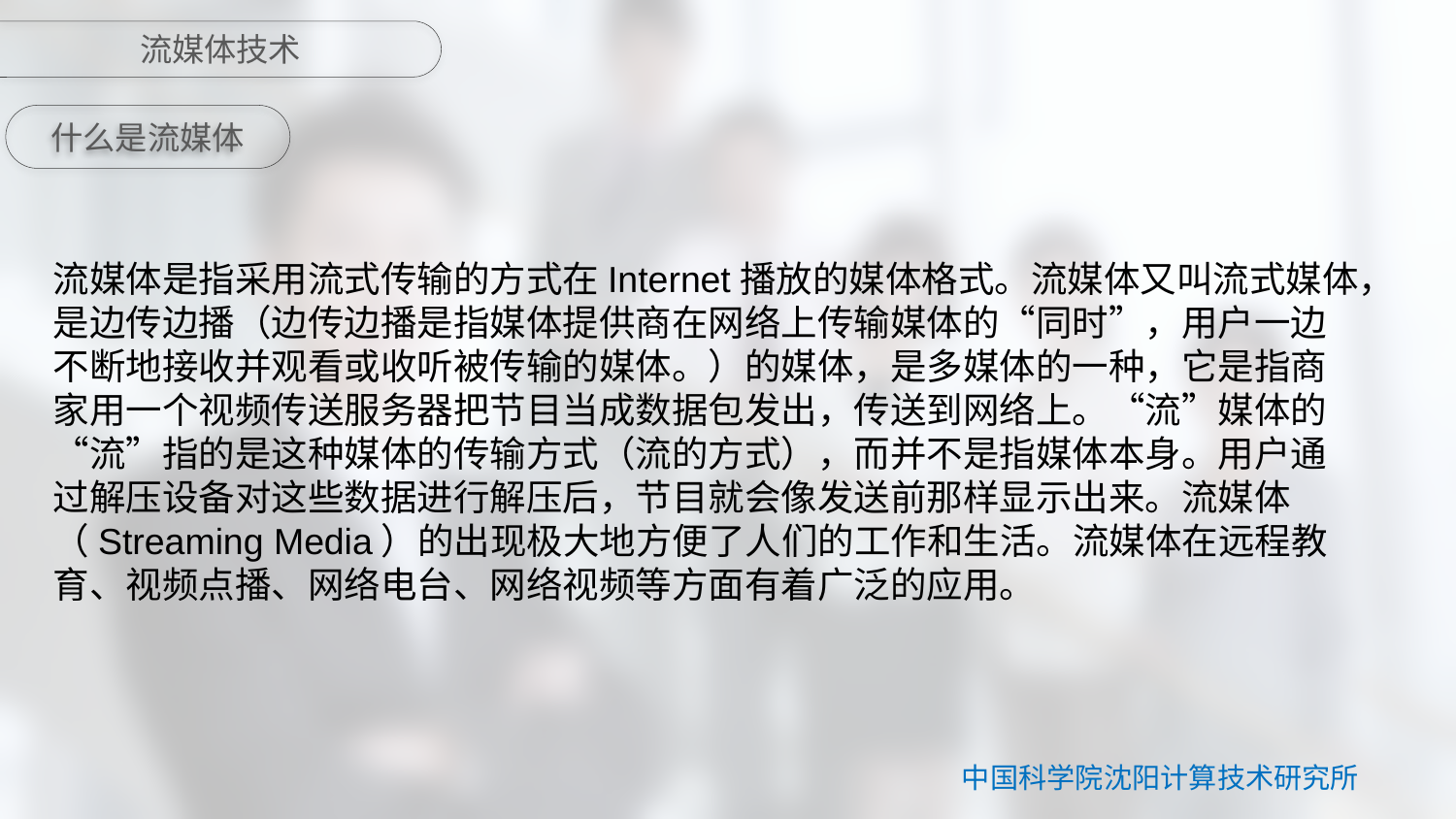

流媒体技术
什么是流媒体
流媒体是指采用流式传输的方式在Internet播放的媒体格式。流媒体又叫流式媒体，是边传边播（边传边播是指媒体提供商在网络上传输媒体的“同时”，用户一边不断地接收并观看或收听被传输的媒体。）的媒体，是多媒体的一种，它是指商家用一个视频传送服务器把节目当成数据包发出，传送到网络上。“流”媒体的“流”指的是这种媒体的传输方式（流的方式），而并不是指媒体本身。用户通过解压设备对这些数据进行解压后，节目就会像发送前那样显示出来。流媒体（Streaming Media）的出现极大地方便了人们的工作和生活。流媒体在远程教育、视频点播、网络电台、网络视频等方面有着广泛的应用。
中国科学院沈阳计算技术研究所